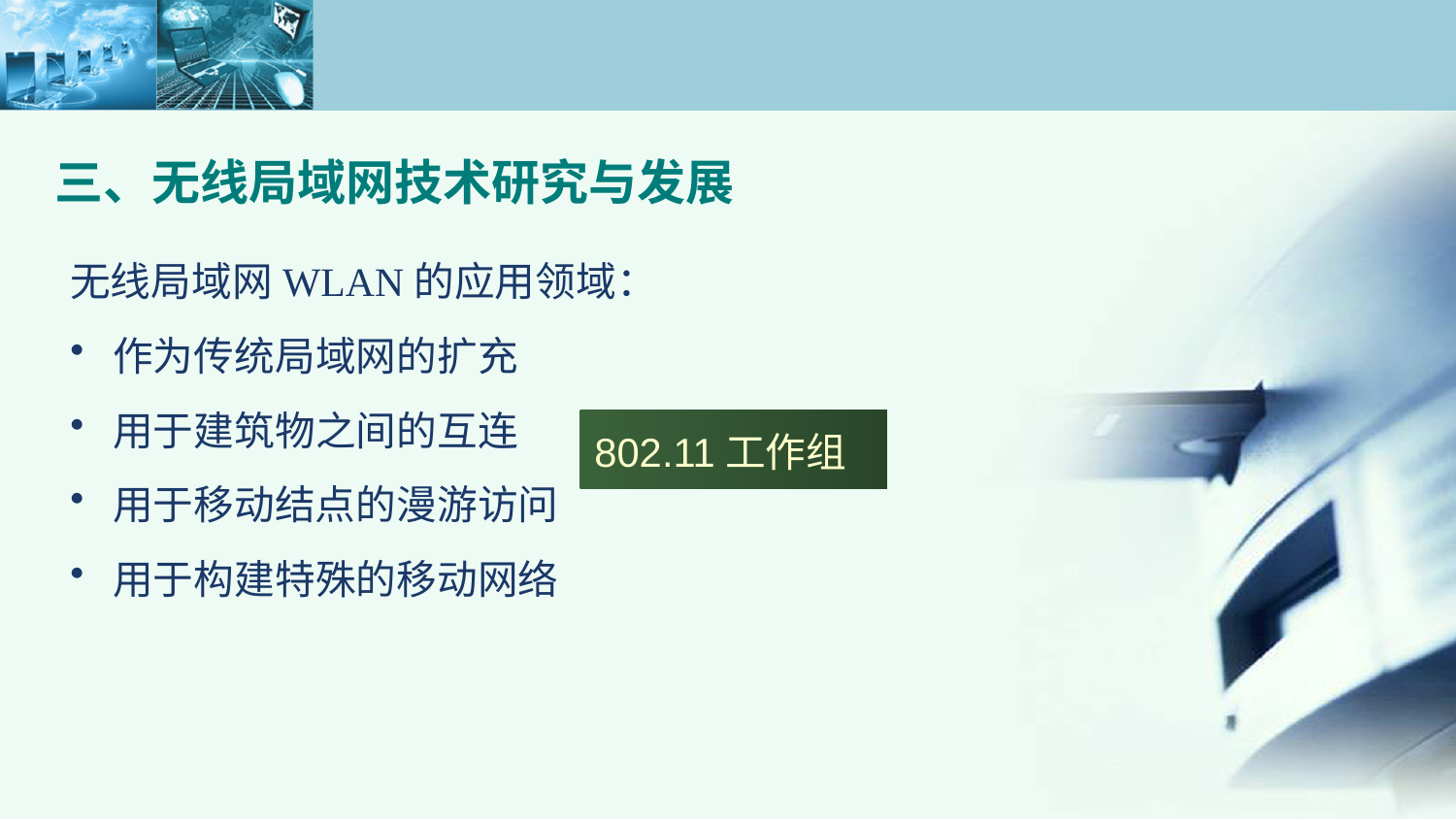

三、无线局域网技术研究与发展
无线局域网WLAN的应用领域：
作为传统局域网的扩充
用于建筑物之间的互连
用于移动结点的漫游访问
用于构建特殊的移动网络
802.11工作组